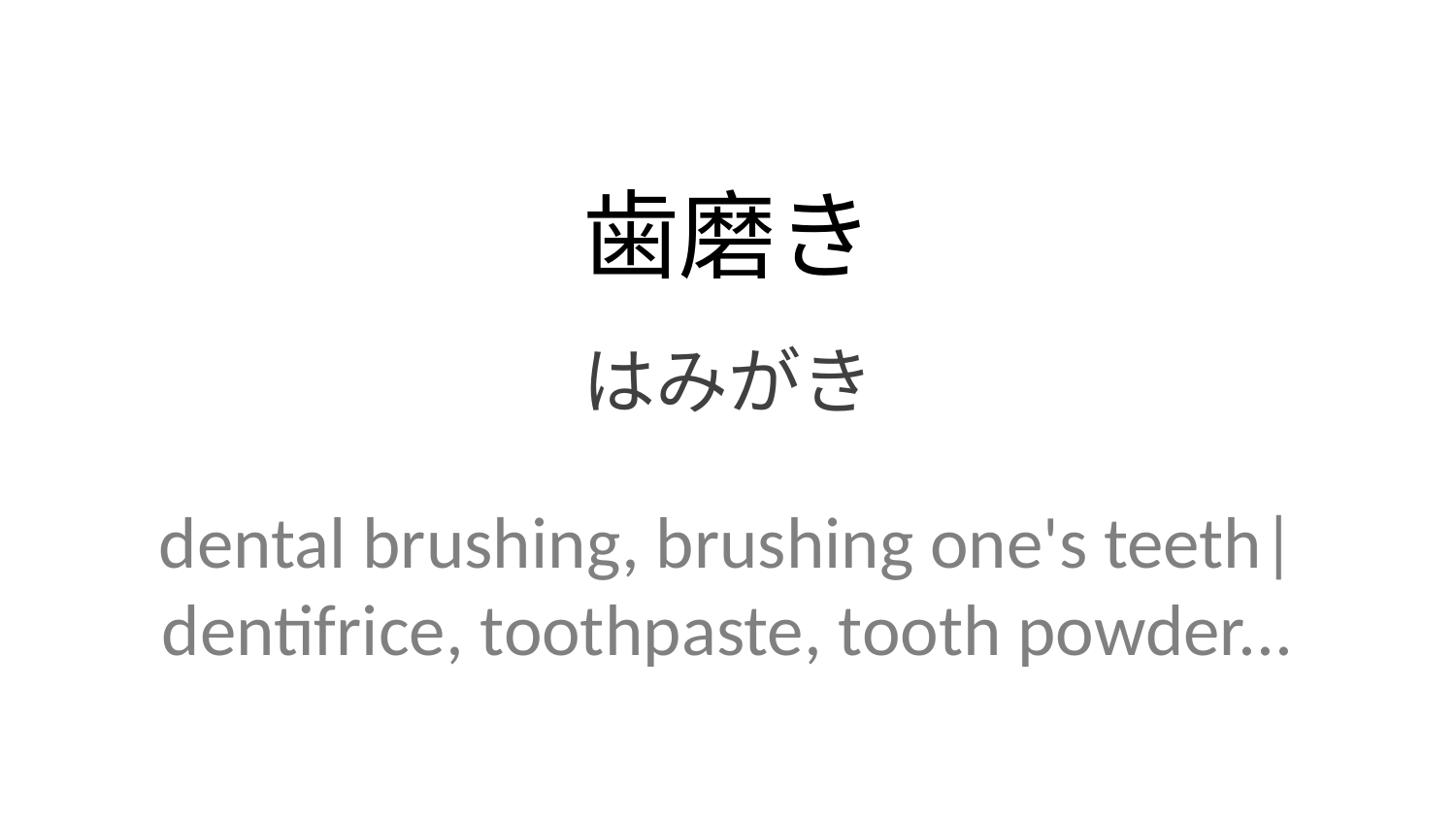

歯磨き

はみがき
dental brushing, brushing one's teeth| dentifrice, toothpaste, tooth powder...